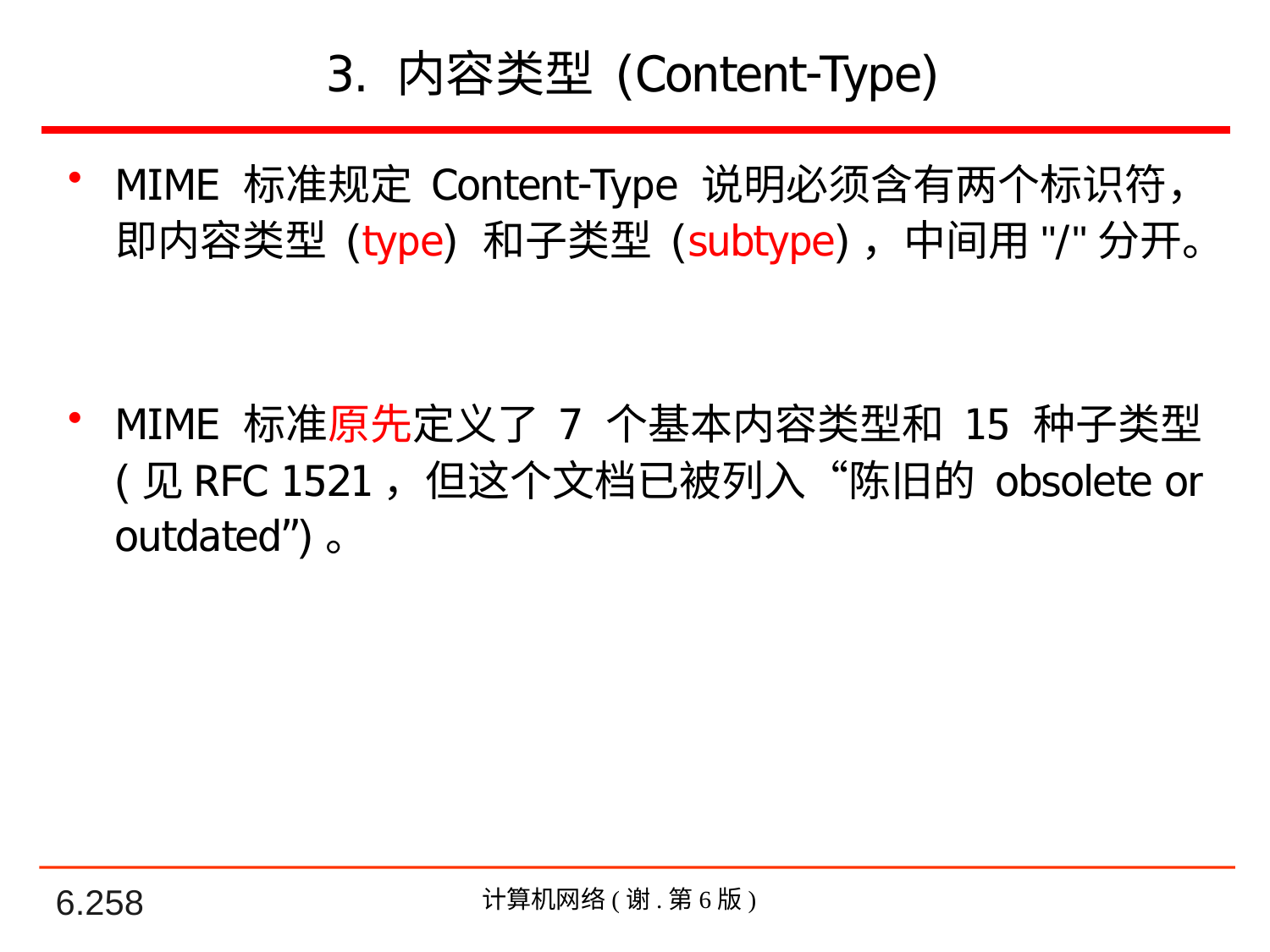

# 3. 内容类型 (Content-Type)
MIME 标准规定 Content-Type 说明必须含有两个标识符，即内容类型 (type) 和子类型 (subtype)，中间用"/"分开。

MIME 标准原先定义了 7 个基本内容类型和 15 种子类型(见RFC 1521，但这个文档已被列入“陈旧的 obsolete or outdated”)。